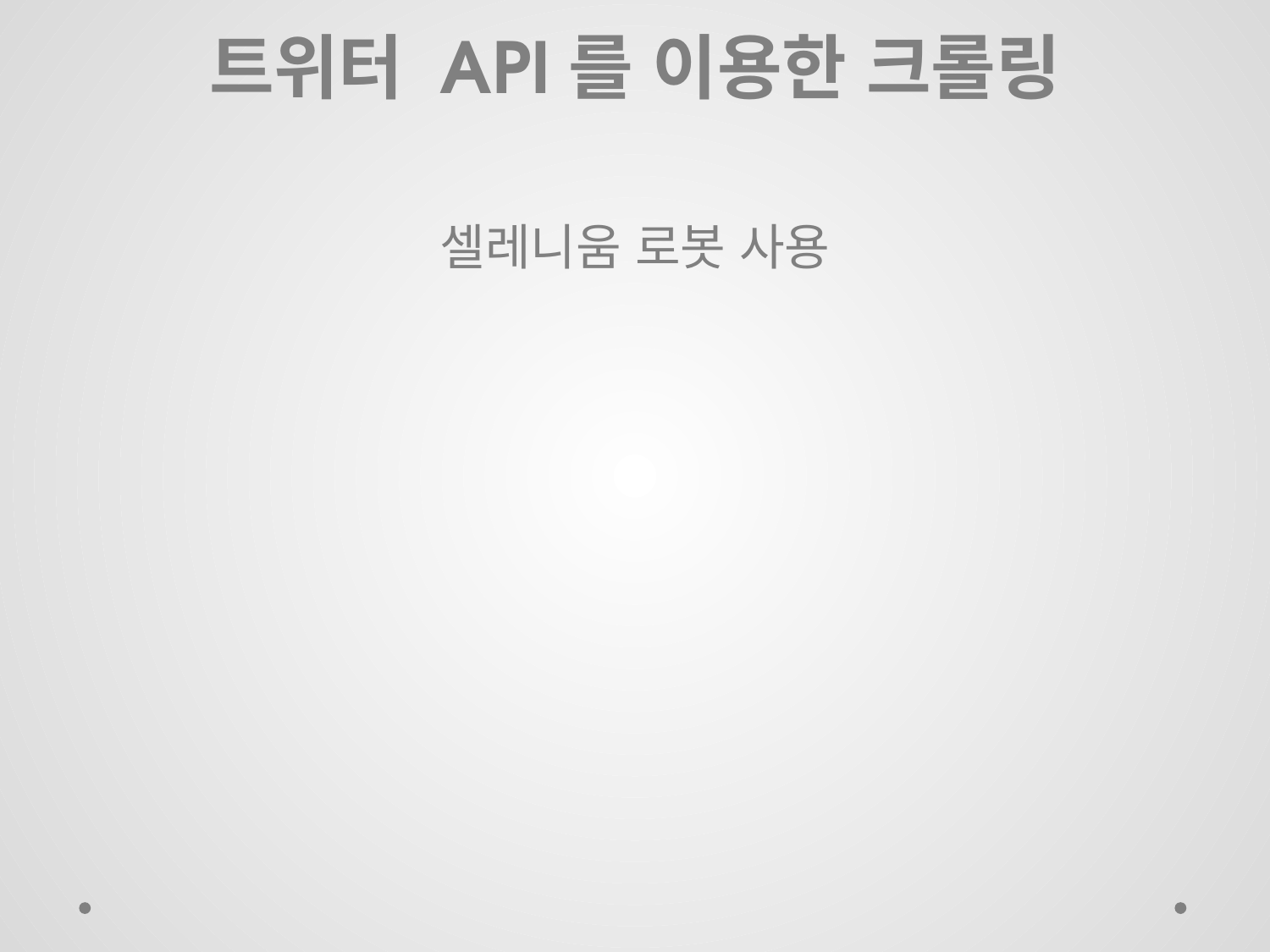

트위터 API를 이용한 크롤링

셀레니움 로봇 사용
#